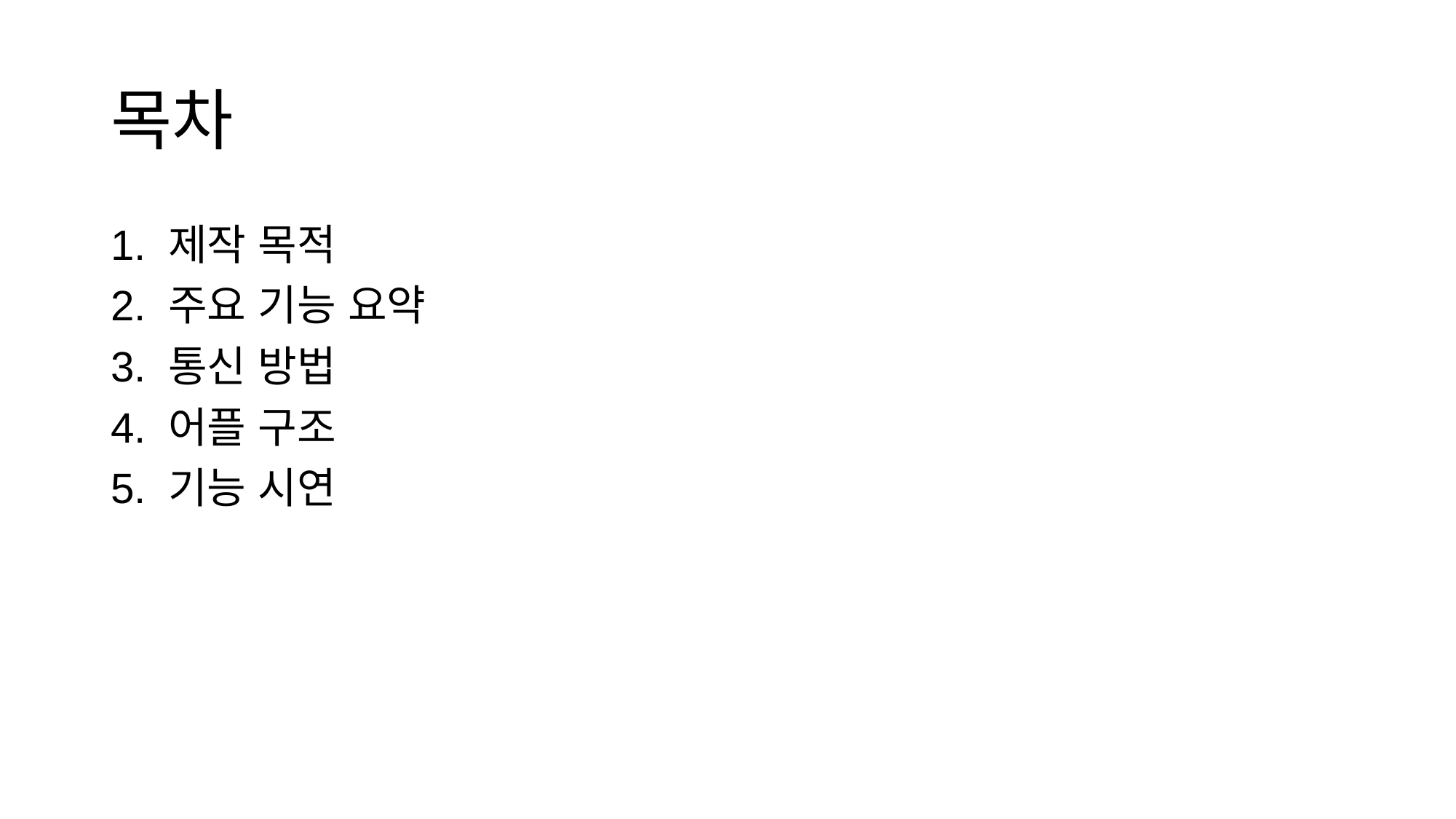

# 목차
1. 제작 목적
2. 주요 기능 요약
3. 통신 방법
4. 어플 구조
5. 기능 시연